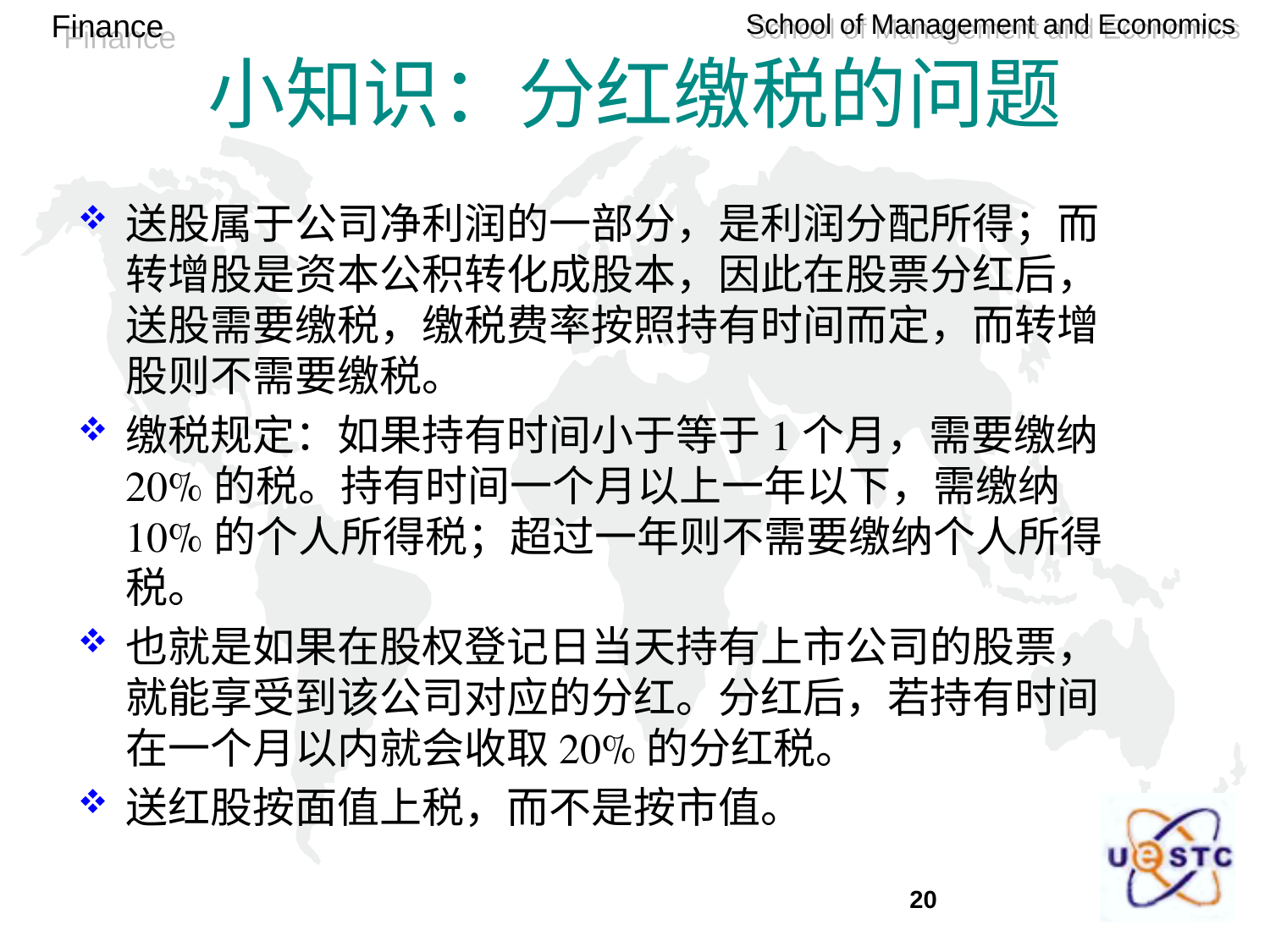

# 小知识：分红缴税的问题
送股属于公司净利润的一部分，是利润分配所得；而转增股是资本公积转化成股本，因此在股票分红后，送股需要缴税，缴税费率按照持有时间而定，而转增股则不需要缴税。
缴税规定：如果持有时间小于等于1个月，需要缴纳20%的税。持有时间一个月以上一年以下，需缴纳10%的个人所得税；超过一年则不需要缴纳个人所得税。
也就是如果在股权登记日当天持有上市公司的股票，就能享受到该公司对应的分红。分红后，若持有时间在一个月以内就会收取20%的分红税。
送红股按面值上税，而不是按市值。